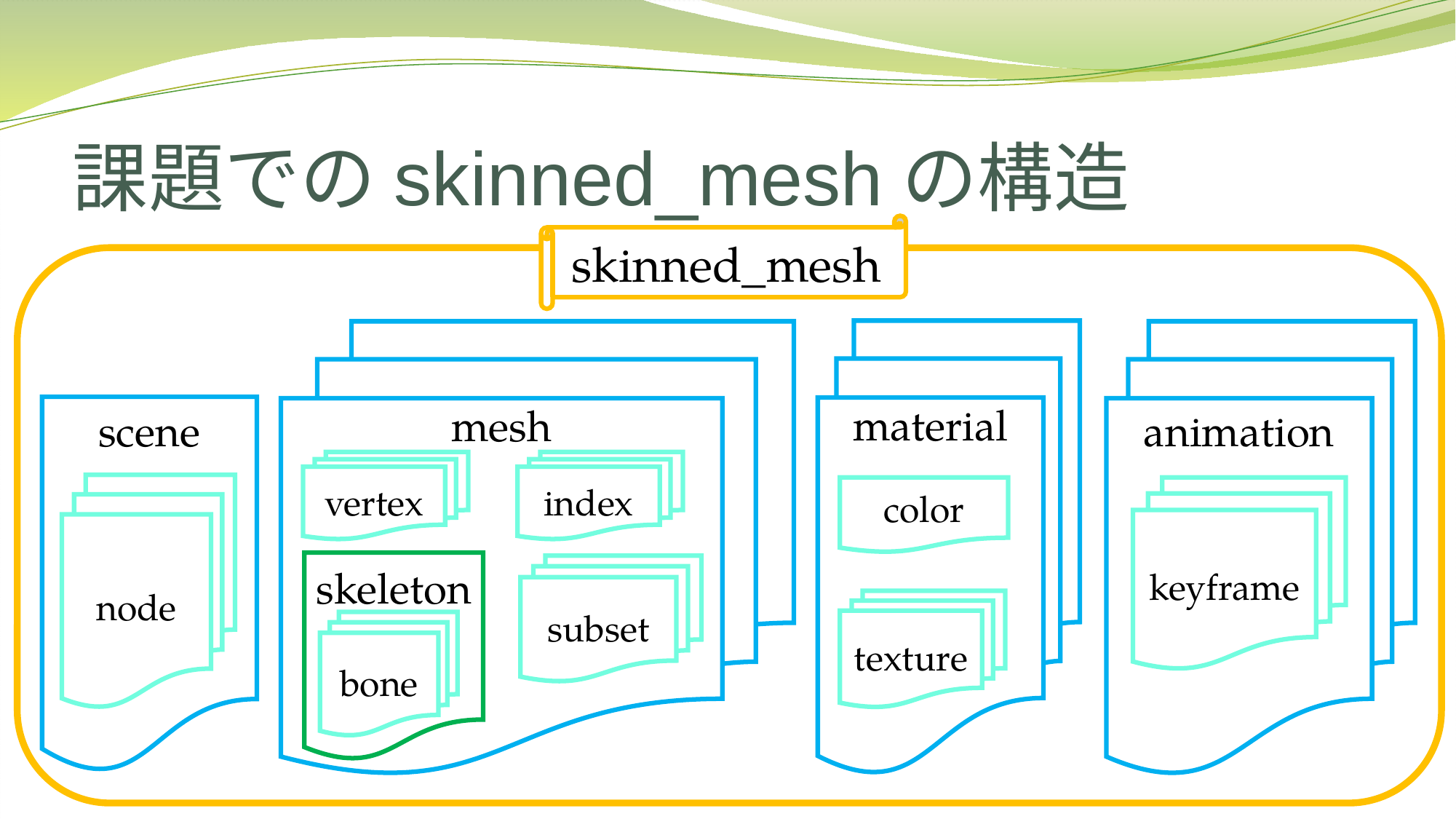

# 課題でのskinned_meshの構造
skinned_mesh

material

mesh

animation

scene

vertex
index
node
color
keyframe
skeleton

subset
texture
bone